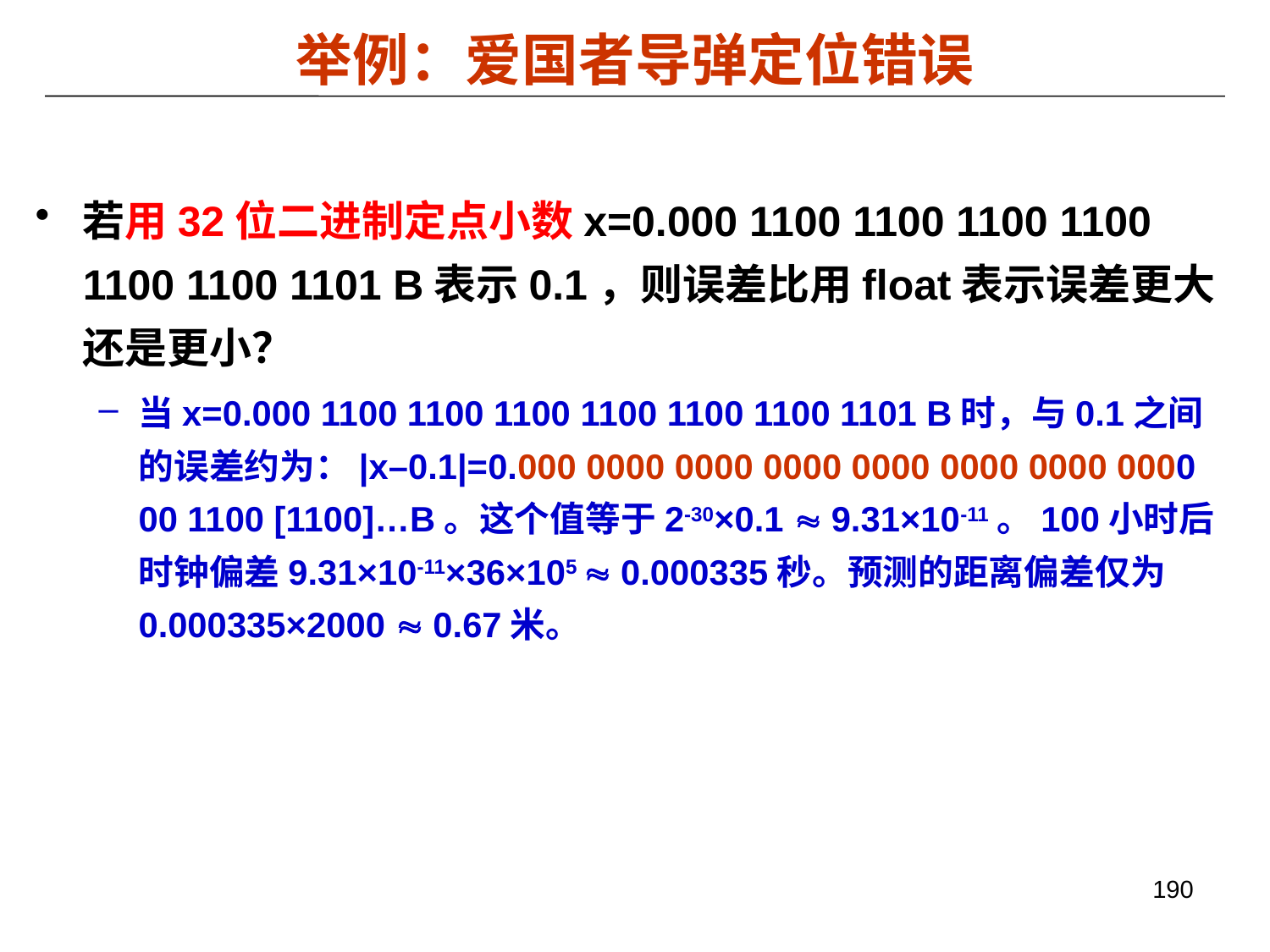

# 举例：爱国者导弹定位错误

若用32位二进制定点小数x=0.000 1100 1100 1100 1100 1100 1100 1101 B表示0.1，则误差比用float表示误差更大还是更小？
当x=0.000 1100 1100 1100 1100 1100 1100 1101 B时，与0.1之间的误差约为：|x–0.1|=0.000 0000 0000 0000 0000 0000 0000 0000 00 1100 [1100]…B。这个值等于2-30×0.1 ≈ 9.31×10-11。100小时后时钟偏差9.31×10-11×36×105 ≈ 0.000335秒。预测的距离偏差仅为0.000335×2000 ≈ 0.67米。
190